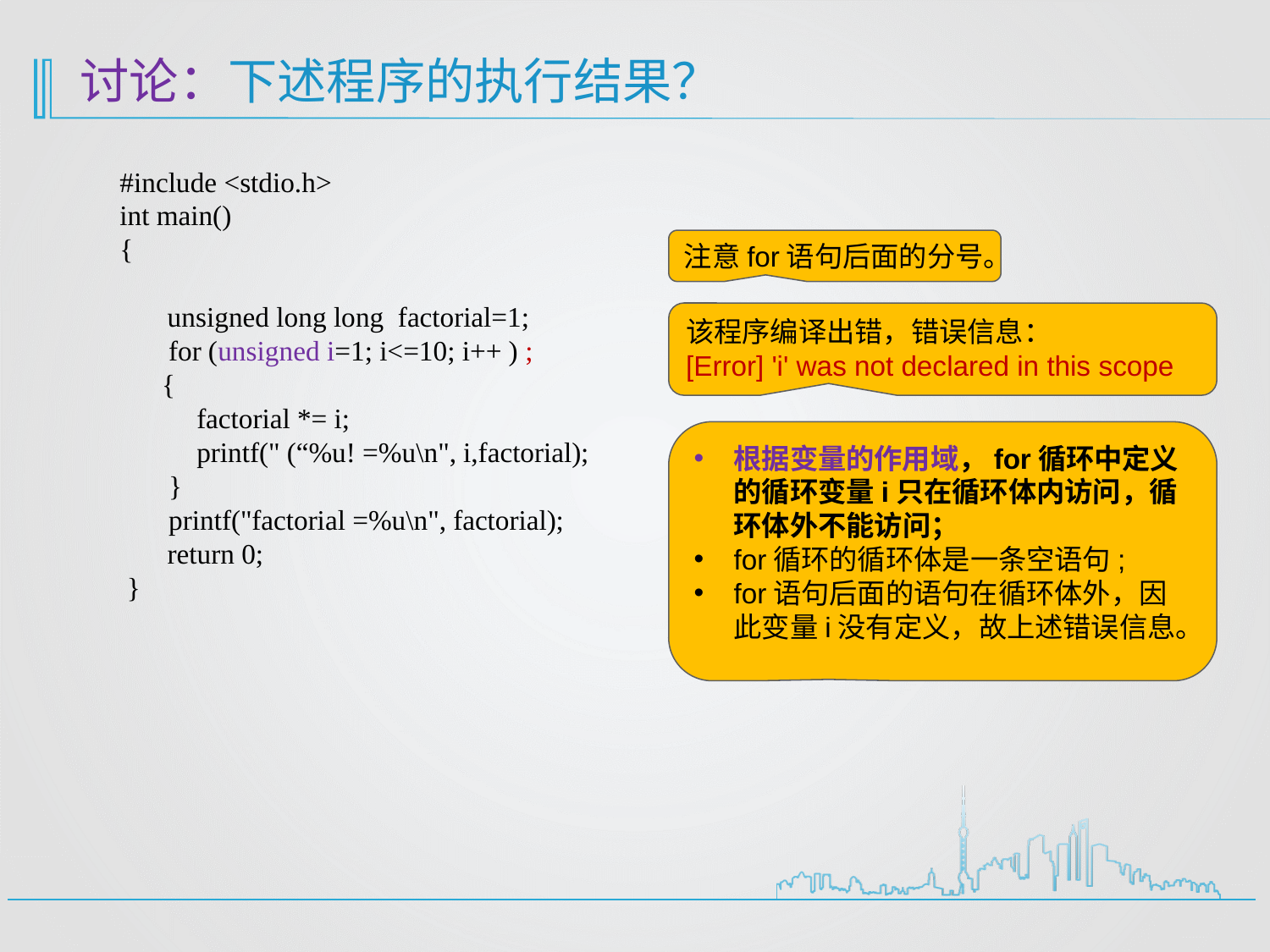

# 讨论：下述程序的执行结果？
#include <stdio.h>
int main()
{

	unsigned long long  factorial=1;
       for (unsigned i=1; i<=10; i++ ) ;
      {
           factorial *= i;
           printf(" (“%u! =%u\n", i,factorial);
       }
       printf("factorial =%u\n", factorial);
	return 0;
 }

注意for语句后面的分号。
该程序编译出错，错误信息：
[Error] 'i' was not declared in this scope
根据变量的作用域，for循环中定义的循环变量i只在循环体内访问，循环体外不能访问；
for循环的循环体是一条空语句;
for语句后面的语句在循环体外，因此变量i没有定义，故上述错误信息。